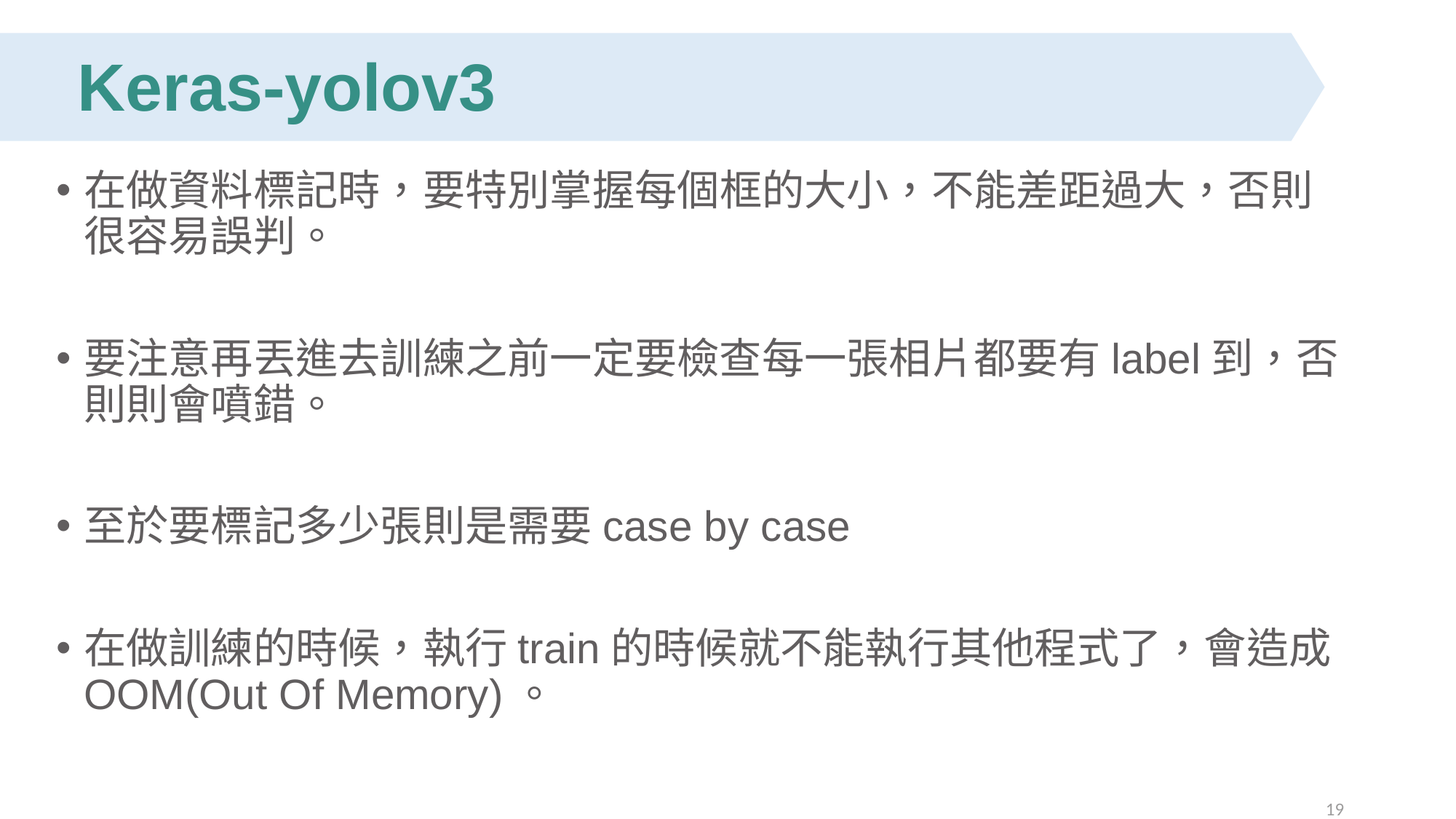

# Keras-yolov3
在做資料標記時，要特別掌握每個框的大小，不能差距過大，否則很容易誤判。

要注意再丟進去訓練之前一定要檢查每一張相片都要有label到，否則則會噴錯。

至於要標記多少張則是需要case by case

在做訓練的時候，執行train的時候就不能執行其他程式了，會造成OOM(Out Of Memory)。
19